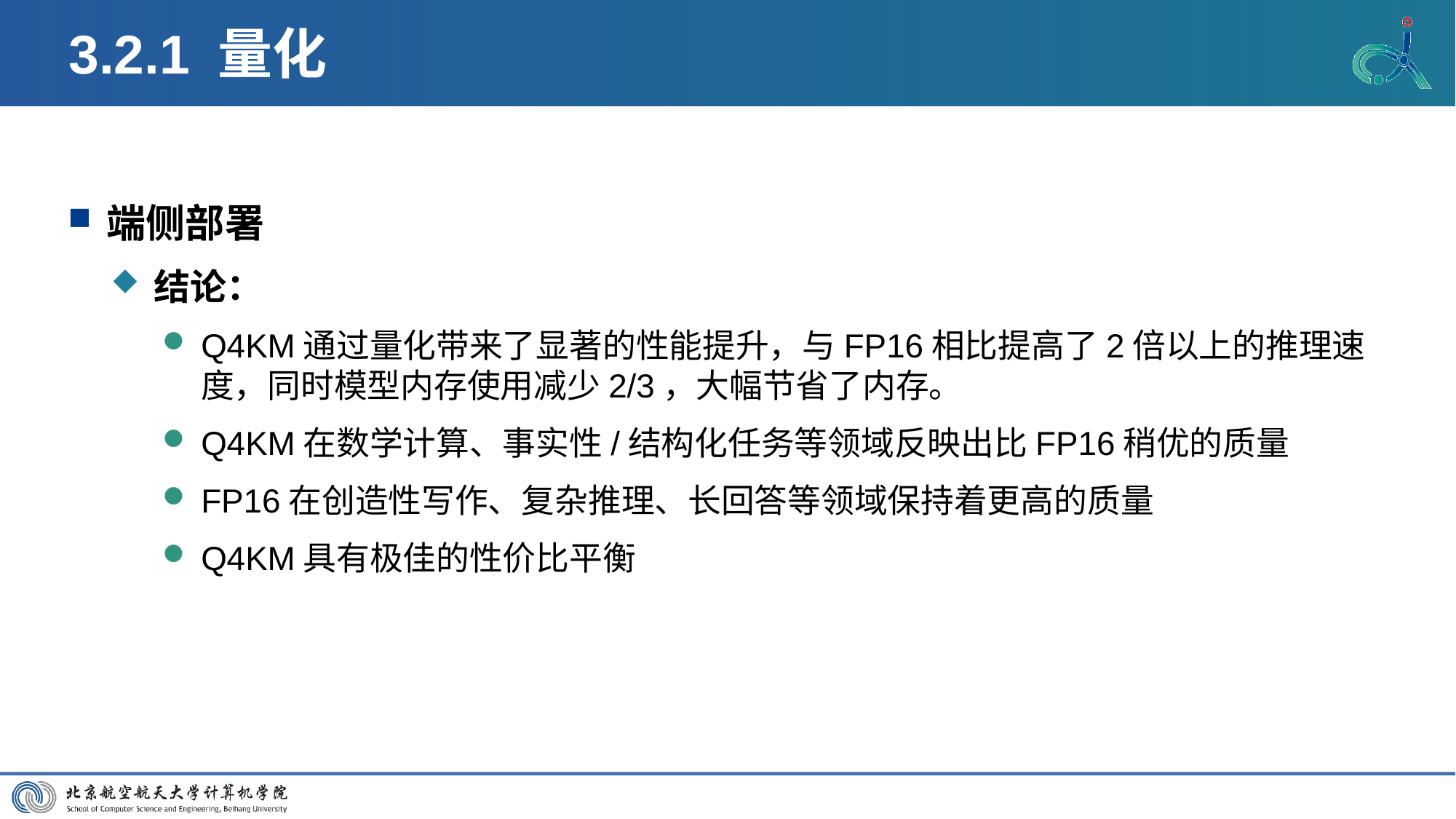

# 3.2.1 量化
端侧部署
结论：
Q4KM通过量化带来了显著的性能提升，与FP16相比提高了2倍以上的推理速度，同时模型内存使用减少2/3，大幅节省了内存。
Q4KM在数学计算、事实性/结构化任务等领域反映出比FP16稍优的质量
FP16在创造性写作、复杂推理、长回答等领域保持着更高的质量
Q4KM具有极佳的性价比平衡

13